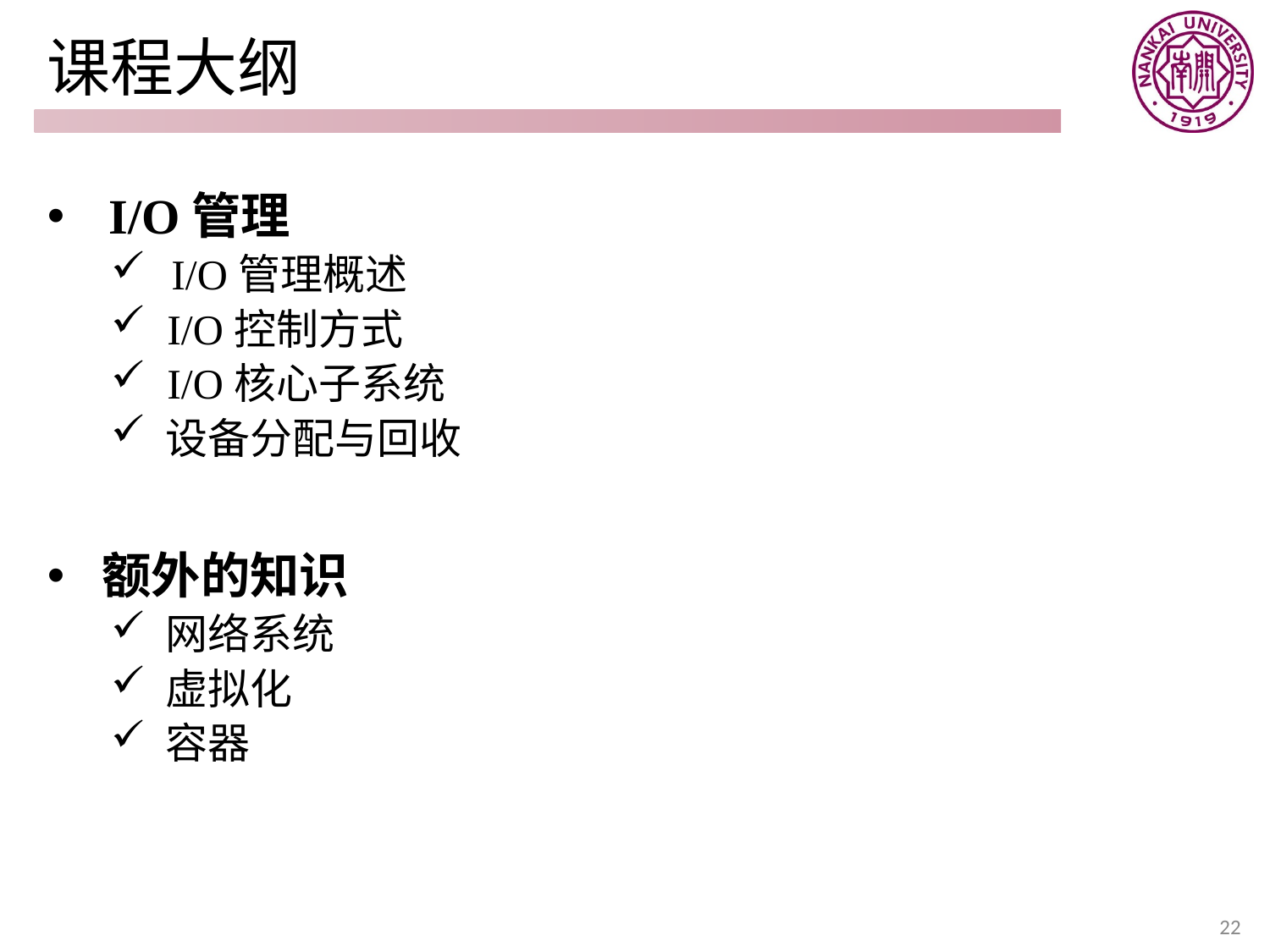

# 课程大纲
 I/O管理
 I/O管理概述
  I/O控制方式
  I/O核心子系统
 设备分配与回收

 额外的知识
 网络系统
 虚拟化
 容器

22